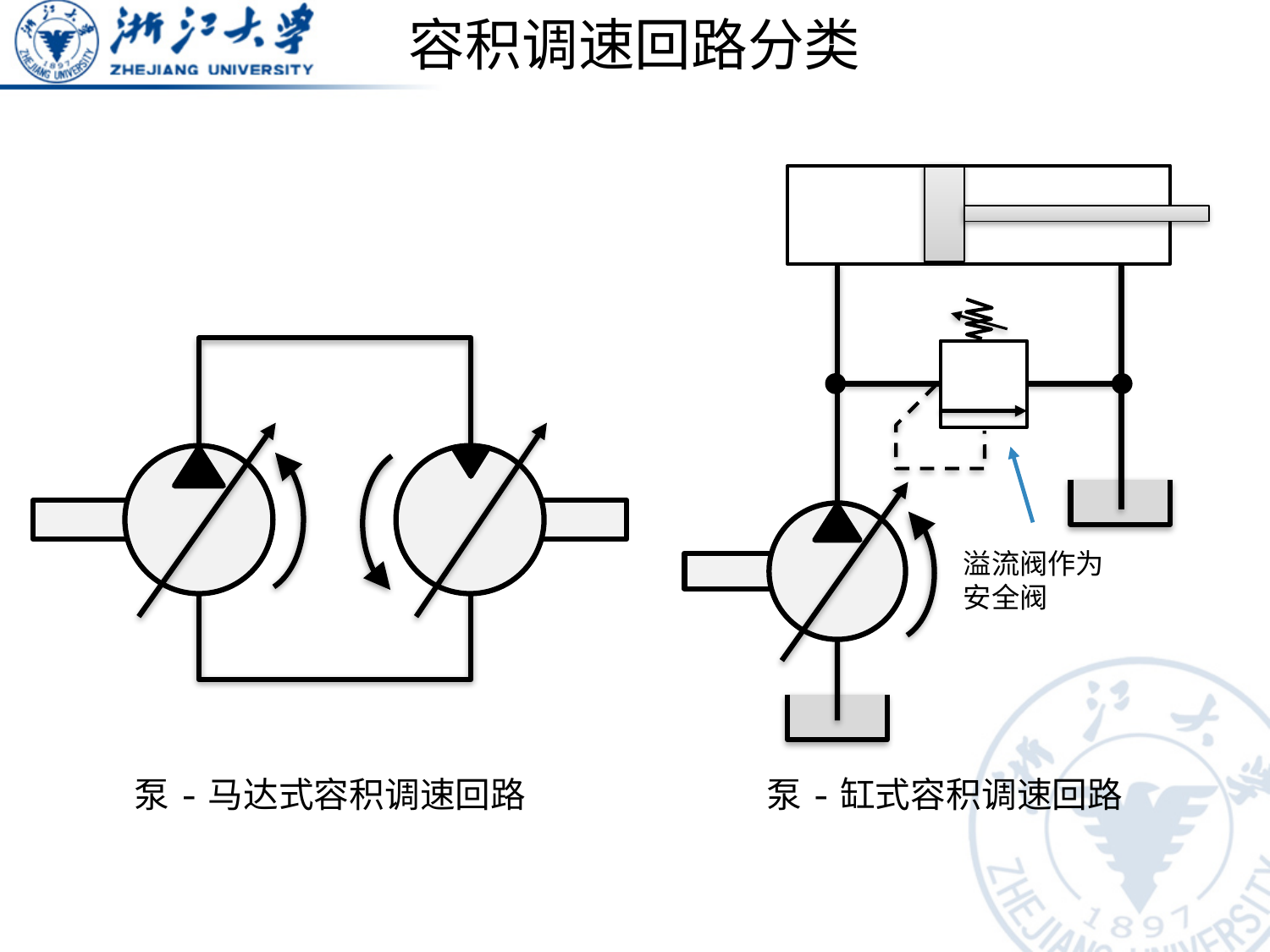

# 容积调速回路分类

溢流阀作为安全阀
泵-马达式容积调速回路
泵-缸式容积调速回路